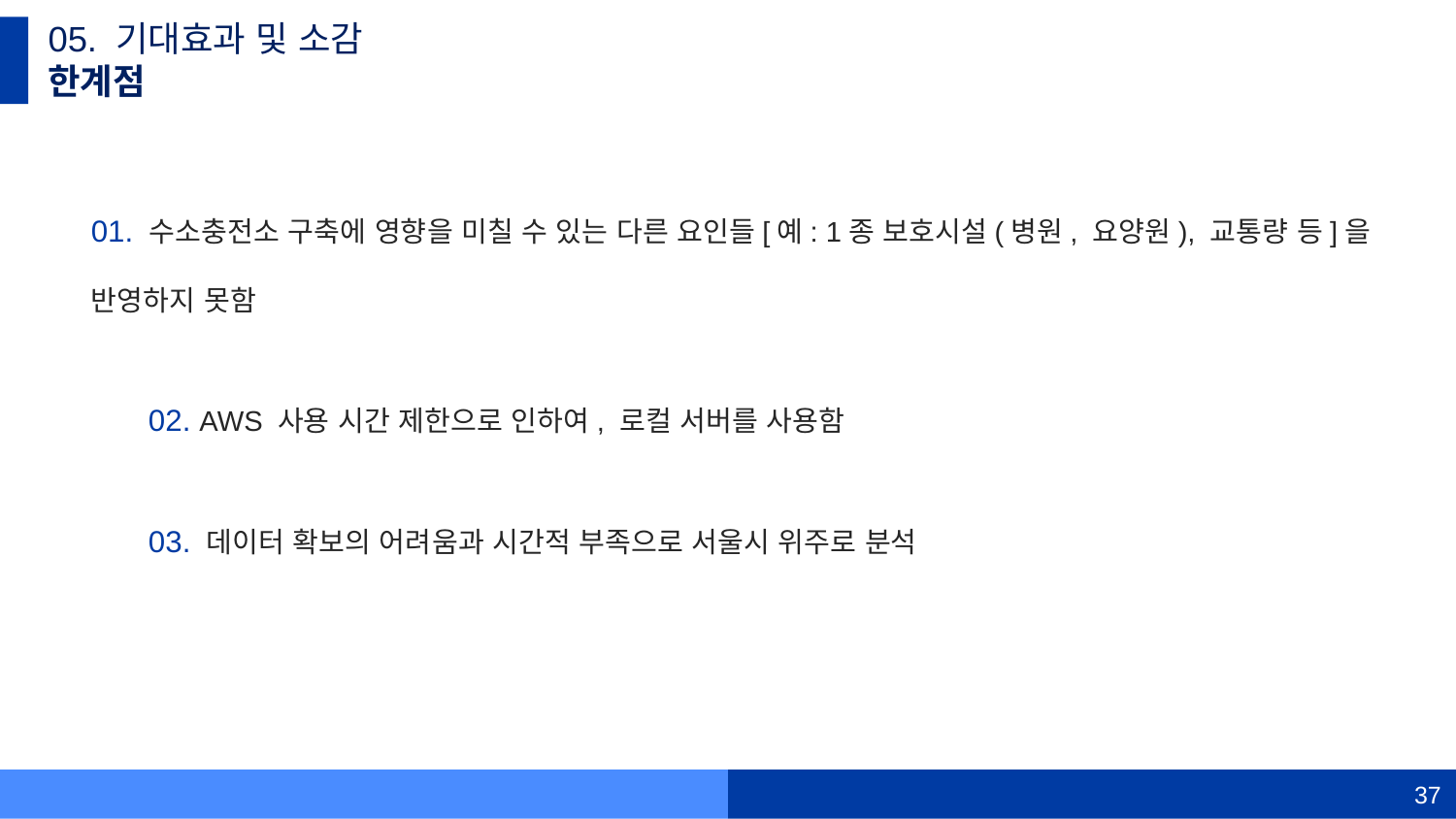

05. 기대효과 및 소감
한계점
01. 수소충전소 구축에 영향을 미칠 수 있는 다른 요인들[예: 1종 보호시설(병원, 요양원), 교통량 등]을 반영하지 못함

02. AWS 사용 시간 제한으로 인하여, 로컬 서버를 사용함

03. 데이터 확보의 어려움과 시간적 부족으로 서울시 위주로 분석
37